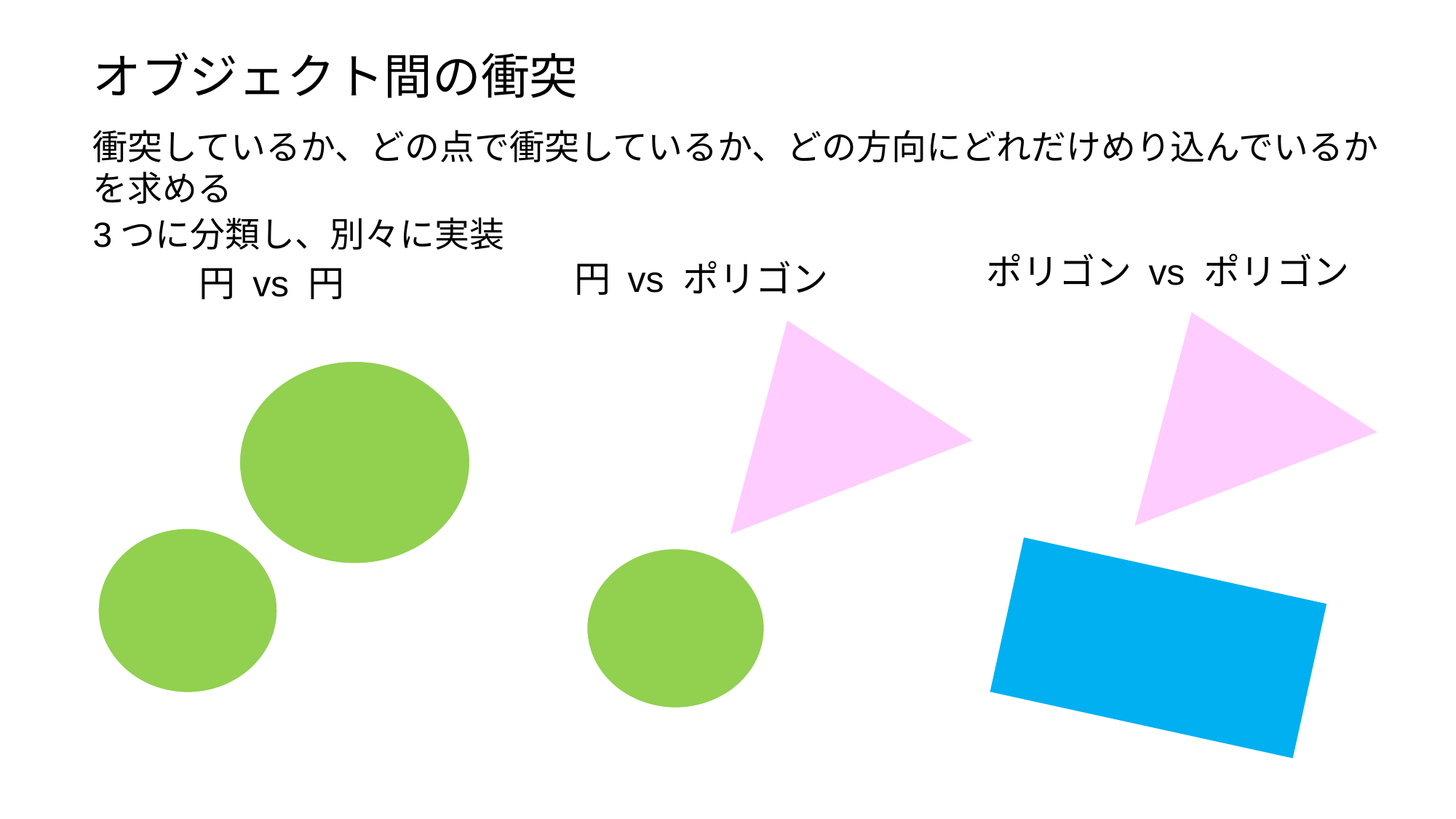

オブジェクト間の衝突
衝突しているか、どの点で衝突しているか、どの方向にどれだけめり込んでいるかを求める
3つに分類し、別々に実装
ポリゴン vs ポリゴン
円 vs ポリゴン
円 vs 円